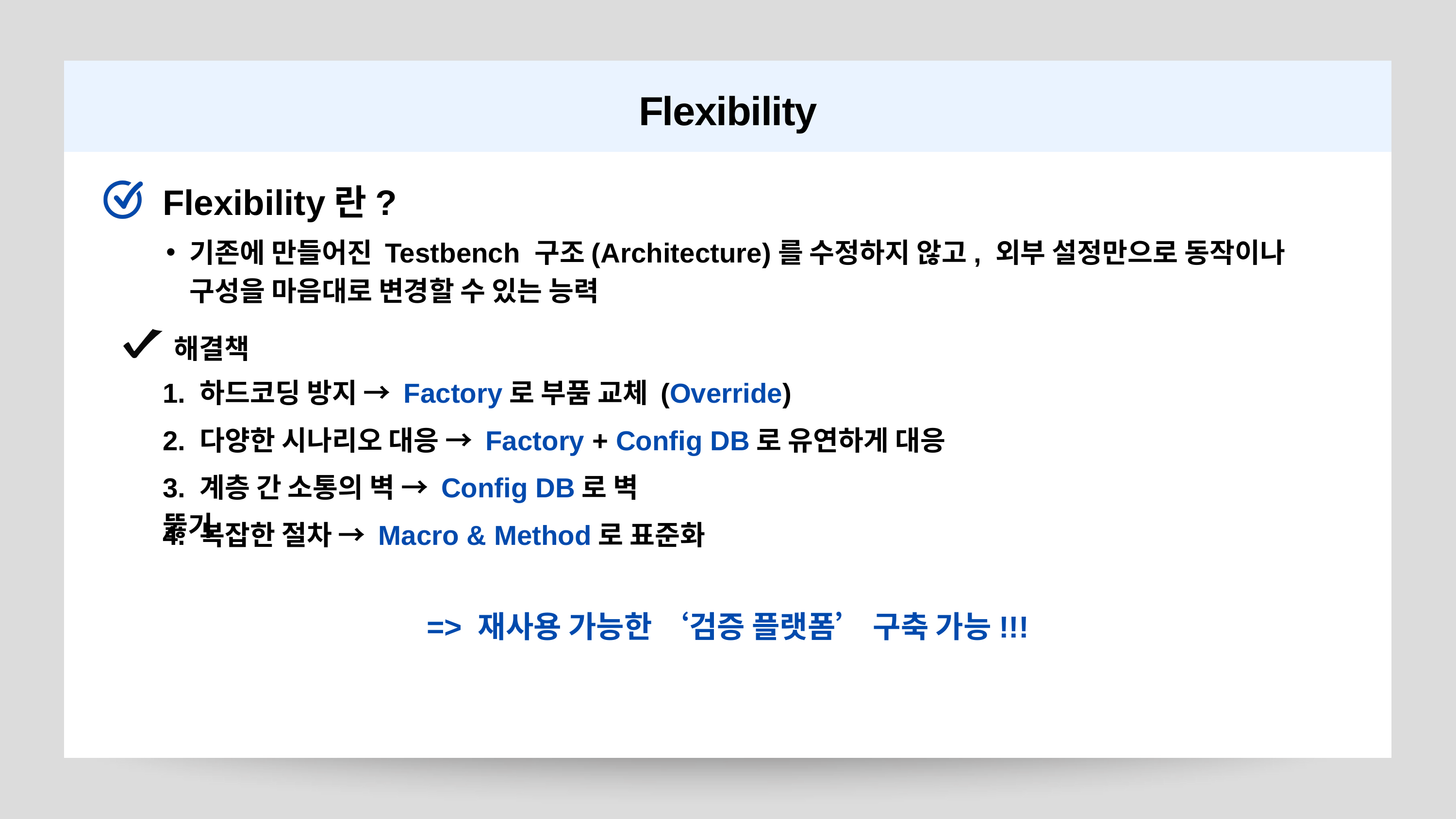

Flexibility
Flexibility란?

기존에 만들어진 Testbench 구조(Architecture)를 수정하지 않고, 외부 설정만으로 동작이나 구성을 마음대로 변경할 수 있는 능력
해결책

1. 하드코딩 방지 → Factory로 부품 교체 (Override)
2. 다양한 시나리오 대응 → Factory + Config DB로 유연하게 대응
3. 계층 간 소통의 벽 → Config DB로 벽 뚫기
4. 복잡한 절차 → Macro & Method로 표준화
=> 재사용 가능한 ‘검증 플랫폼’ 구축 가능!!!